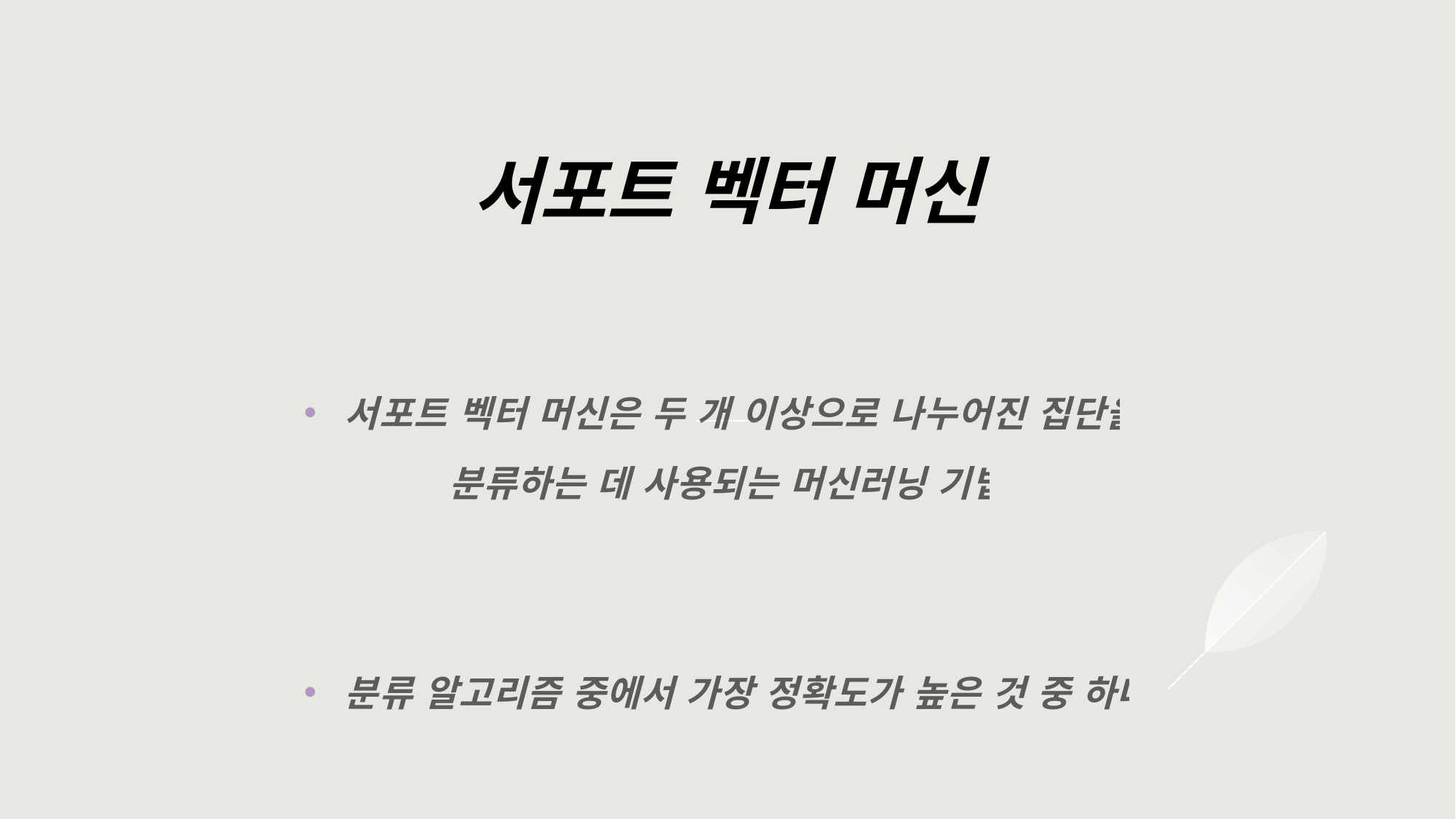

# 서포트 벡터 머신
서포트 벡터 머신은 두 개 이상으로 나누어진 집단을
분류하는 데 사용되는 머신러닝 기법

분류 알고리즘 중에서 가장 정확도가 높은 것 중 하나